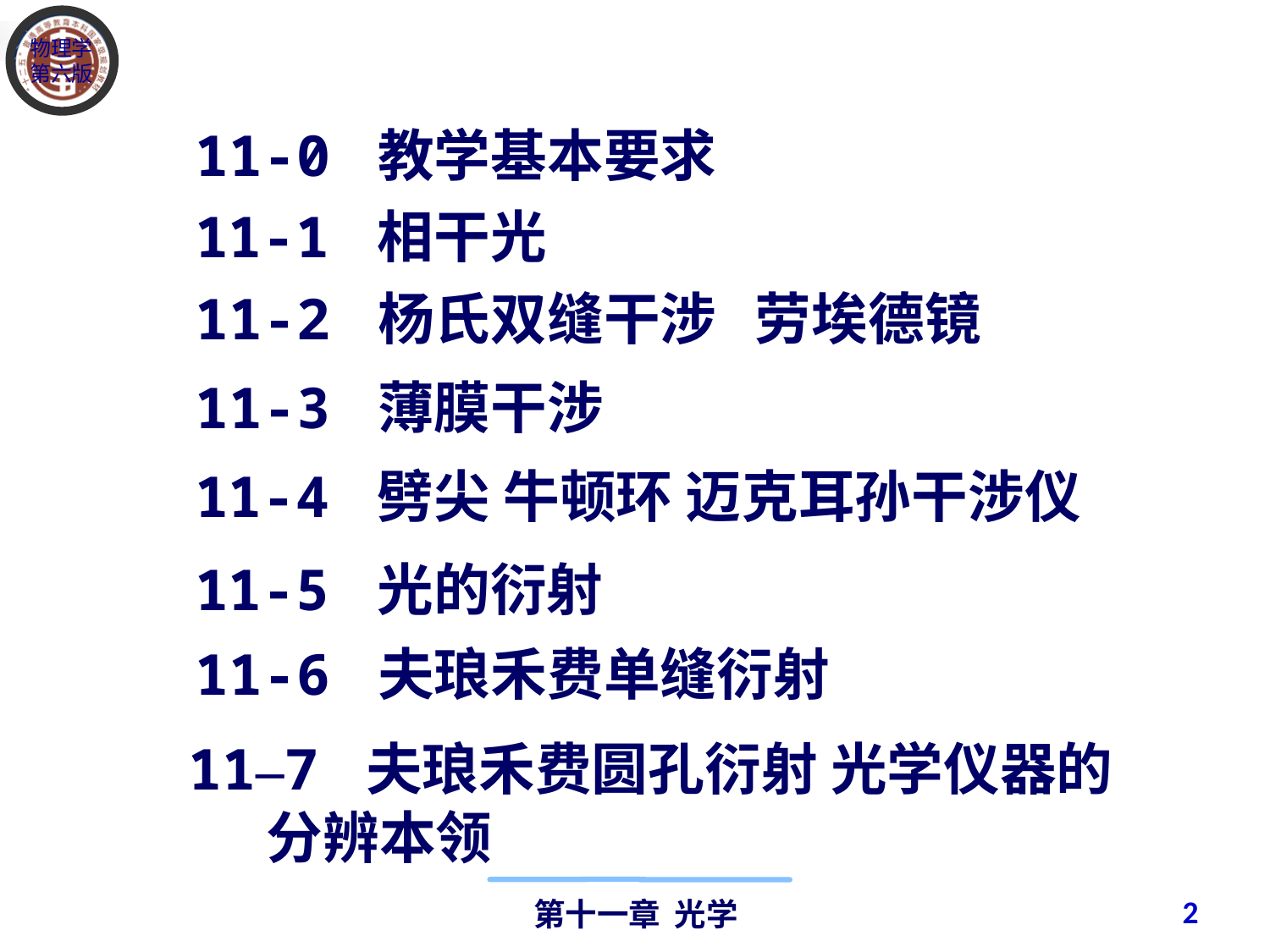

11-0 教学基本要求
 11-1 相干光
 11-2 杨氏双缝干涉   劳埃德镜
 11-3 薄膜干涉
 11-4 劈尖 牛顿环 迈克耳孙干涉仪
 11-5 光的衍射
 11-6 夫琅禾费单缝衍射
11–7 夫琅禾费圆孔衍射 光学仪器的
     分辨本领
2